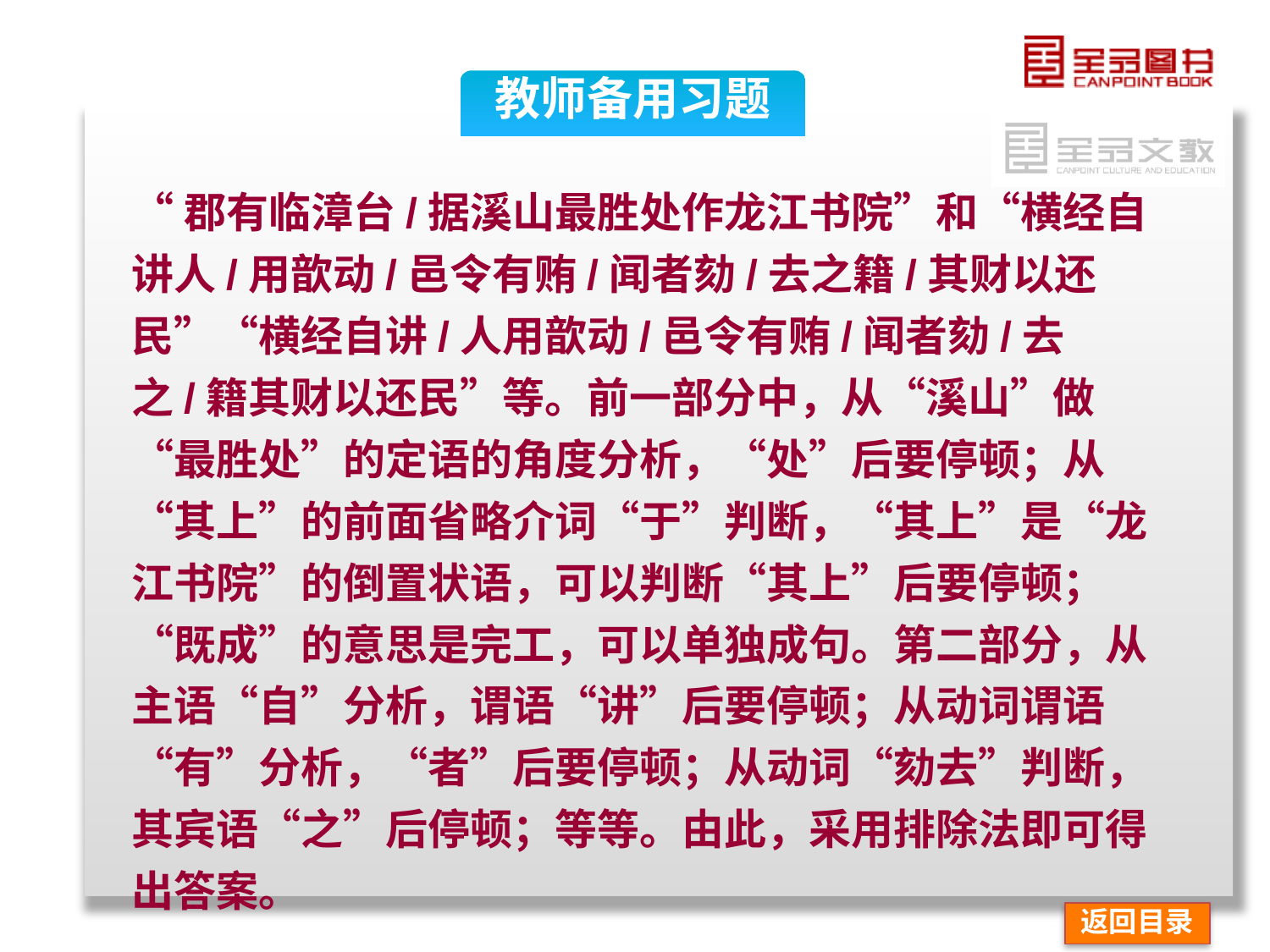

教师备用习题
“郡有临漳台/据溪山最胜处作龙江书院”和“横经自讲人/用歆动/邑令有贿/闻者劾/去之籍/其财以还民”“横经自讲/人用歆动/邑令有贿/闻者劾/去之/籍其财以还民”等。前一部分中，从“溪山”做“最胜处”的定语的角度分析，“处”后要停顿；从“其上”的前面省略介词“于”判断，“其上”是“龙江书院”的倒置状语，可以判断“其上”后要停顿；“既成”的意思是完工，可以单独成句。第二部分，从主语“自”分析，谓语“讲”后要停顿；从动词谓语“有”分析，“者”后要停顿；从动词“劾去”判断，其宾语“之”后停顿；等等。由此，采用排除法即可得出答案。
返回目录